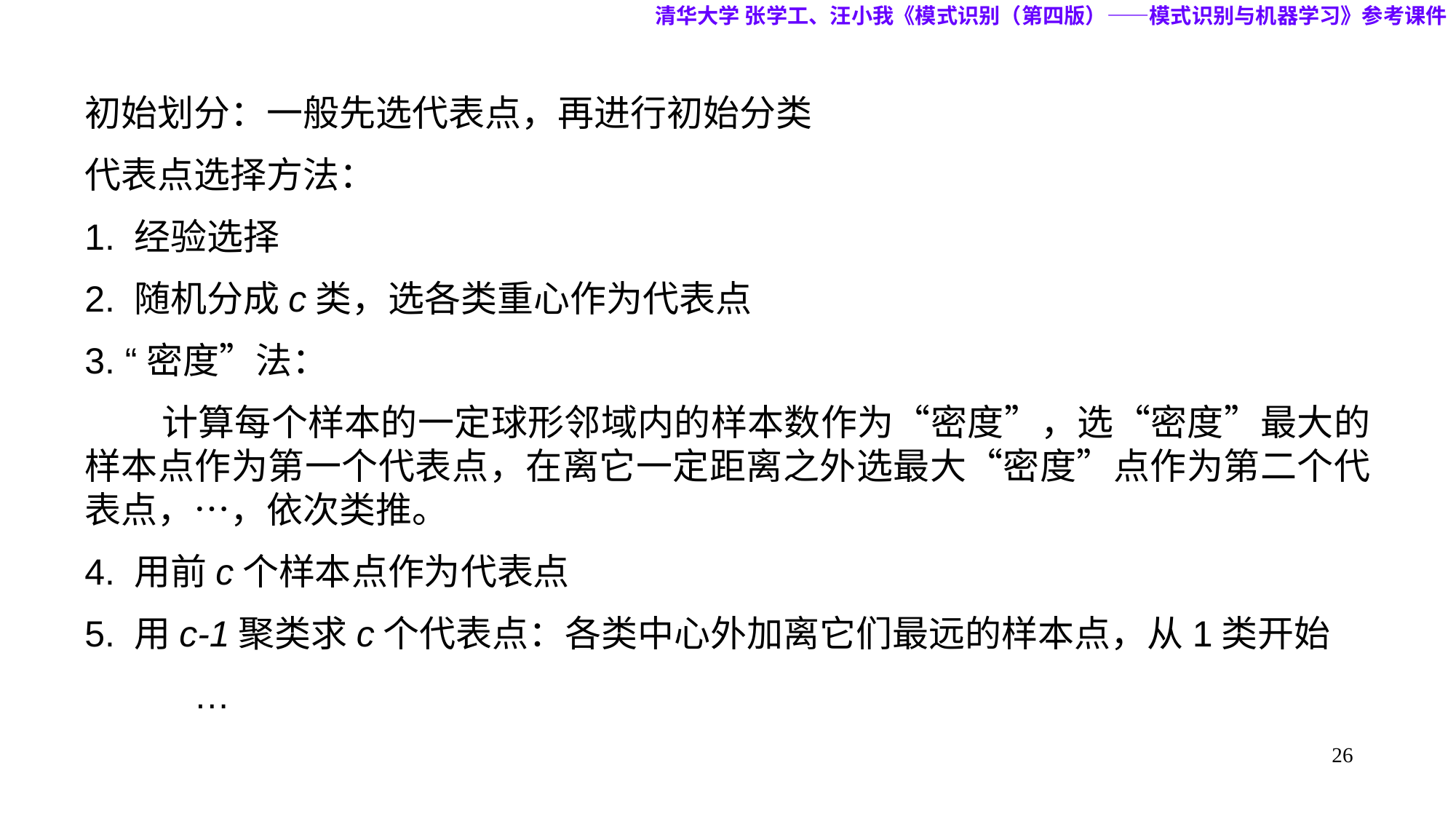

清华大学 张学工、汪小我《模式识别（第四版）——模式识别与机器学习》参考课件
初始划分：一般先选代表点，再进行初始分类
代表点选择方法：
1. 经验选择
2. 随机分成c类，选各类重心作为代表点
3. “密度”法：
        计算每个样本的一定球形邻域内的样本数作为“密度”，选“密度”最大的样本点作为第一个代表点，在离它一定距离之外选最大“密度”点作为第二个代表点，…，依次类推。
4. 用前c个样本点作为代表点
5. 用c-1聚类求c个代表点：各类中心外加离它们最远的样本点，从1类开始
	…
26
26